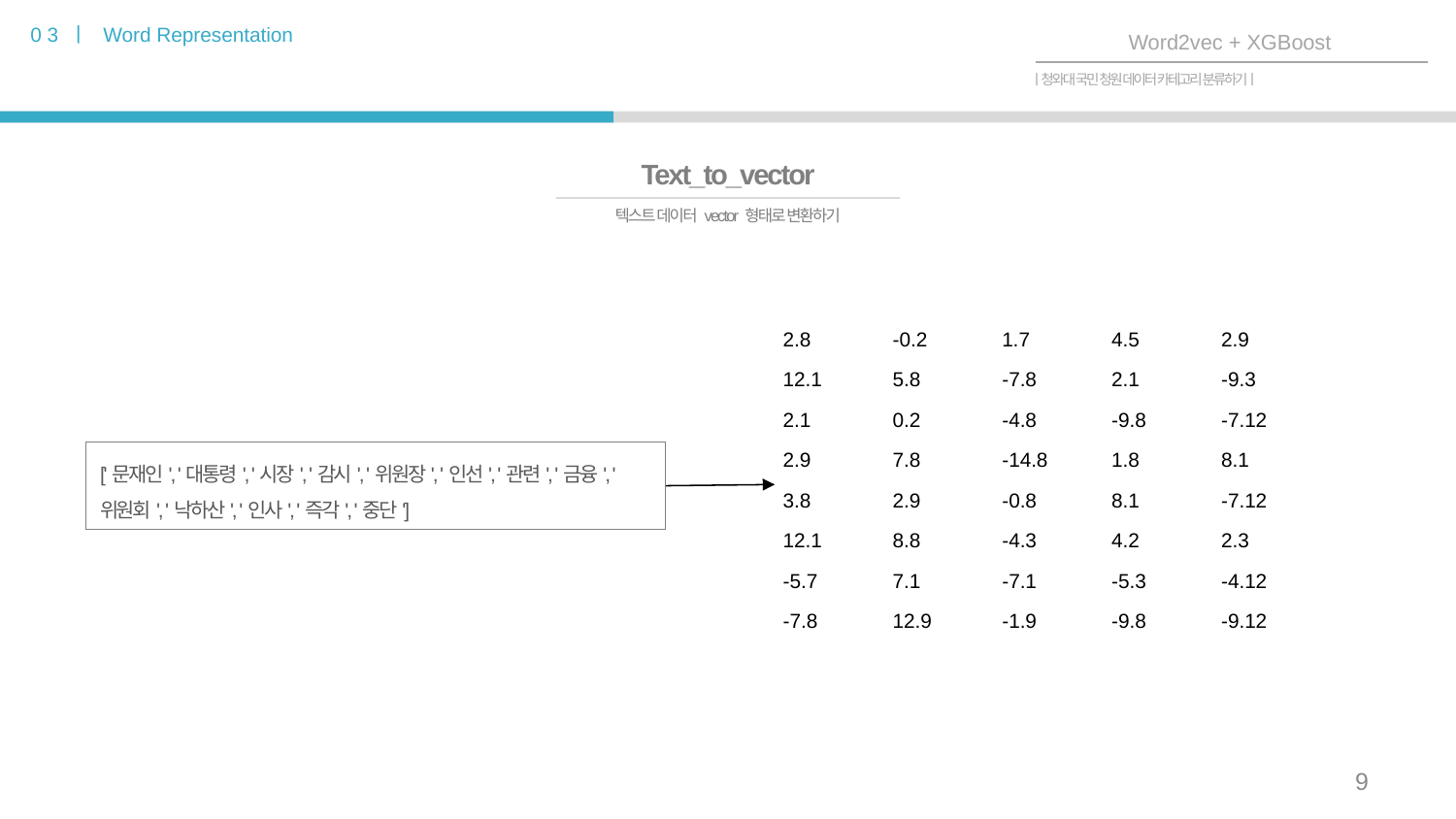

0 3 ㅣ  Word Representation
Word2vec + XGBoost
ㅣ청와대 국민 청원 데이터 카테고리 분류하기ㅣ

Text_to_vector
텍스트 데이터 vector 형태로 변환하기
| 2.8 | -0.2 | 1.7 | 4.5 | 2.9 |
| --- | --- | --- | --- | --- |
| 12.1 | 5.8 | -7.8 | 2.1 | -9.3 |
| 2.1 | 0.2 | -4.8 | -9.8 | -7.12 |
| 2.9 | 7.8 | -14.8 | 1.8 | 8.1 |
| 3.8 | 2.9 | -0.8 | 8.1 | -7.12 |
| 12.1 | 8.8 | -4.3 | 4.2 | 2.3 |
| -5.7 | 7.1 | -7.1 | -5.3 | -4.12 |
| -7.8 | 12.9 | -1.9 | -9.8 | -9.12 |
['문재인', '대통령', '시장', '감시', '위원장', '인선', '관련', '금융', '위원회', '낙하산', '인사', '즉각', '중단']
9